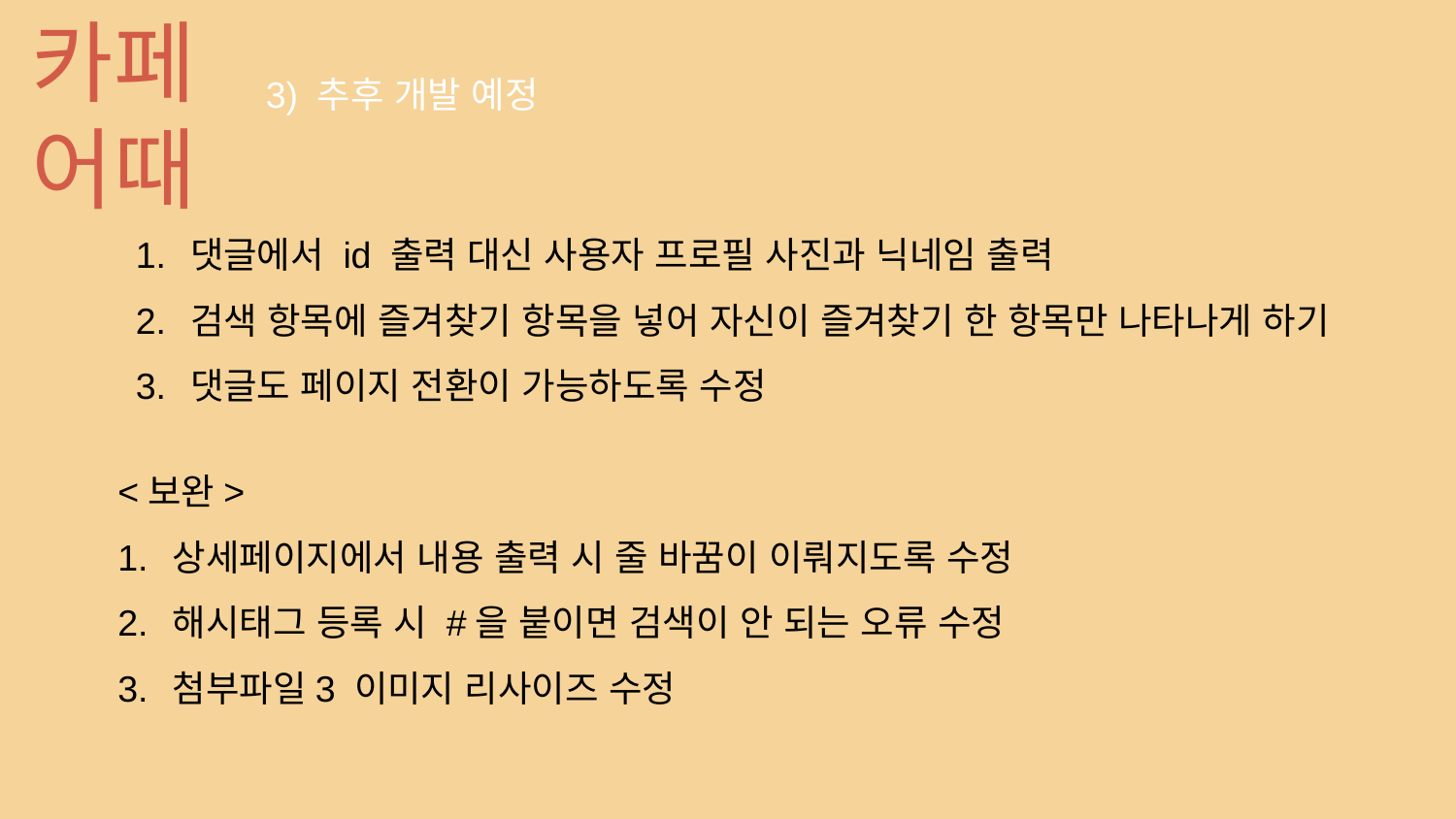

카페
어때
3) 추후 개발 예정
댓글에서 id 출력 대신 사용자 프로필 사진과 닉네임 출력
검색 항목에 즐겨찾기 항목을 넣어 자신이 즐겨찾기 한 항목만 나타나게 하기
댓글도 페이지 전환이 가능하도록 수정
<보완>
상세페이지에서 내용 출력 시 줄 바꿈이 이뤄지도록 수정
해시태그 등록 시 #을 붙이면 검색이 안 되는 오류 수정
첨부파일3 이미지 리사이즈 수정